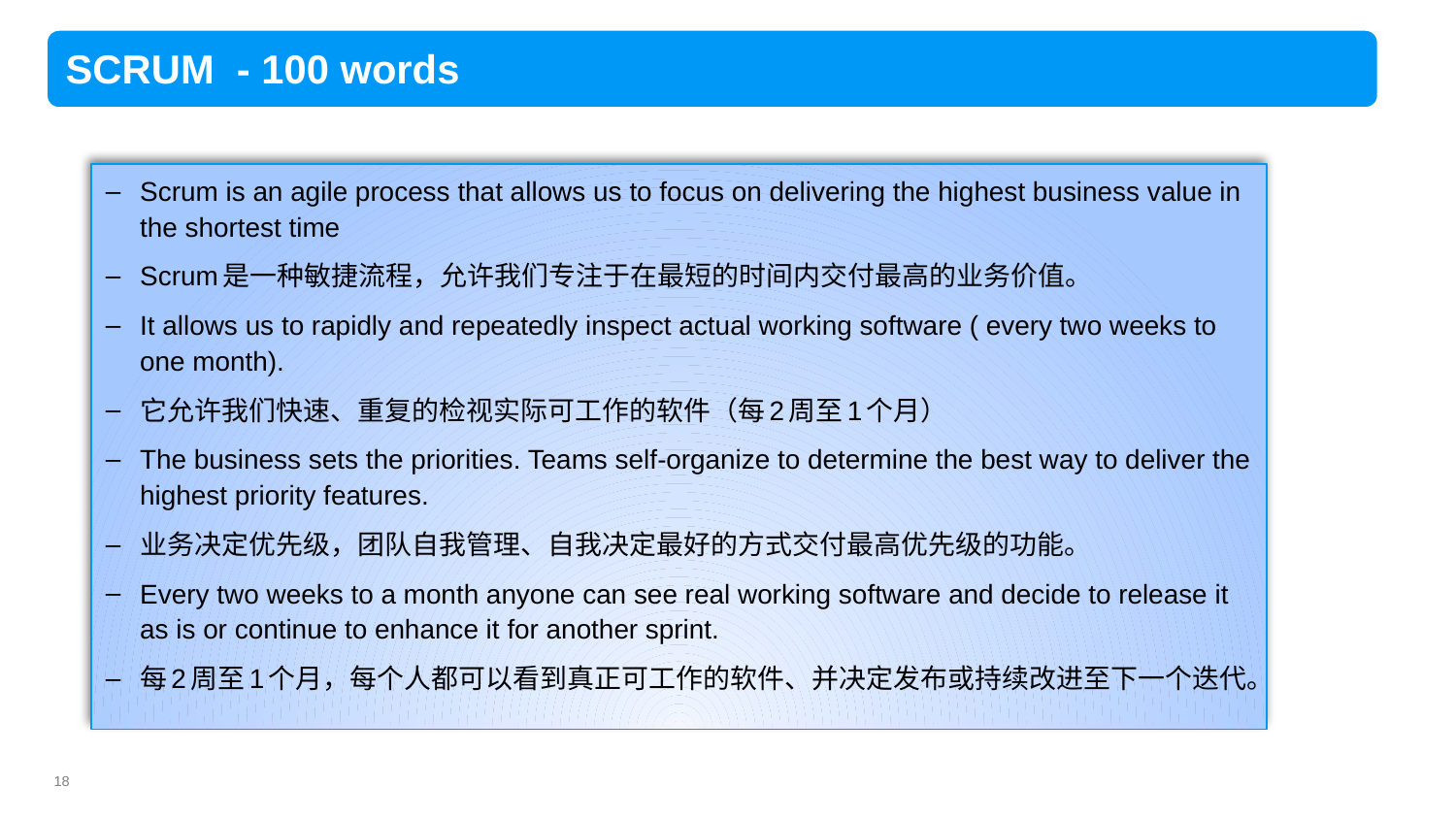

SCRUM  - 100 words
Scrum is an agile process that allows us to focus on delivering the highest business value in the shortest time
Scrum是一种敏捷流程，允许我们专注于在最短的时间内交付最高的业务价值。
It allows us to rapidly and repeatedly inspect actual working software ( every two weeks to one month).
它允许我们快速、重复的检视实际可工作的软件（每2周至1个月）
The business sets the priorities. Teams self-organize to determine the best way to deliver the highest priority features.
业务决定优先级，团队自我管理、自我决定最好的方式交付最高优先级的功能。
Every two weeks to a month anyone can see real working software and decide to release it as is or continue to enhance it for another sprint.
每2周至1个月，每个人都可以看到真正可工作的软件、并决定发布或持续改进至下一个迭代。